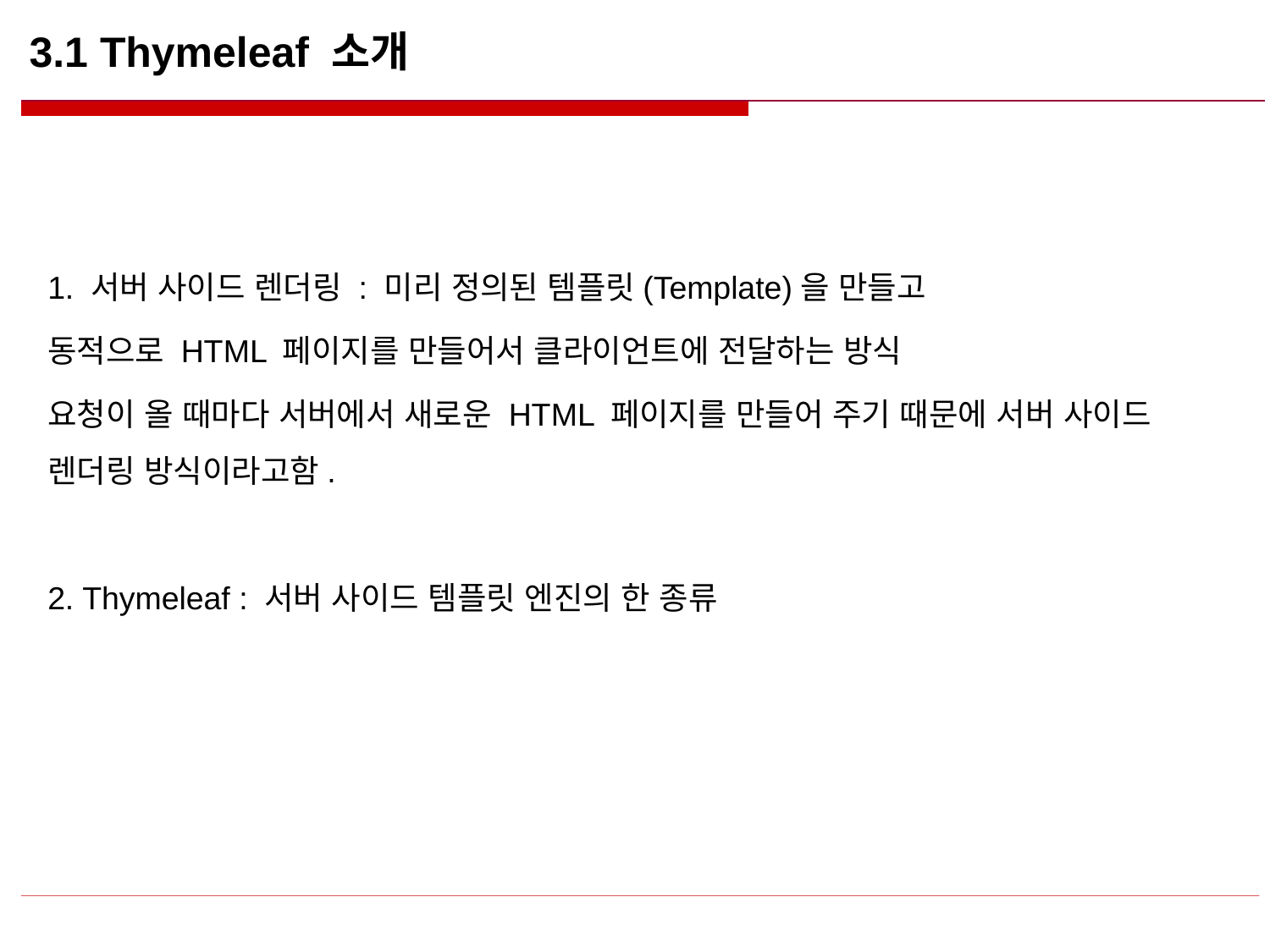

# 3.1 Thymeleaf 소개

1. 서버 사이드 렌더링 : 미리 정의된 템플릿(Template)을 만들고
동적으로 HTML 페이지를 만들어서 클라이언트에 전달하는 방식
요청이 올 때마다 서버에서 새로운 HTML 페이지를 만들어 주기 때문에 서버 사이드 렌더링 방식이라고함.

2. Thymeleaf : 서버 사이드 템플릿 엔진의 한 종류